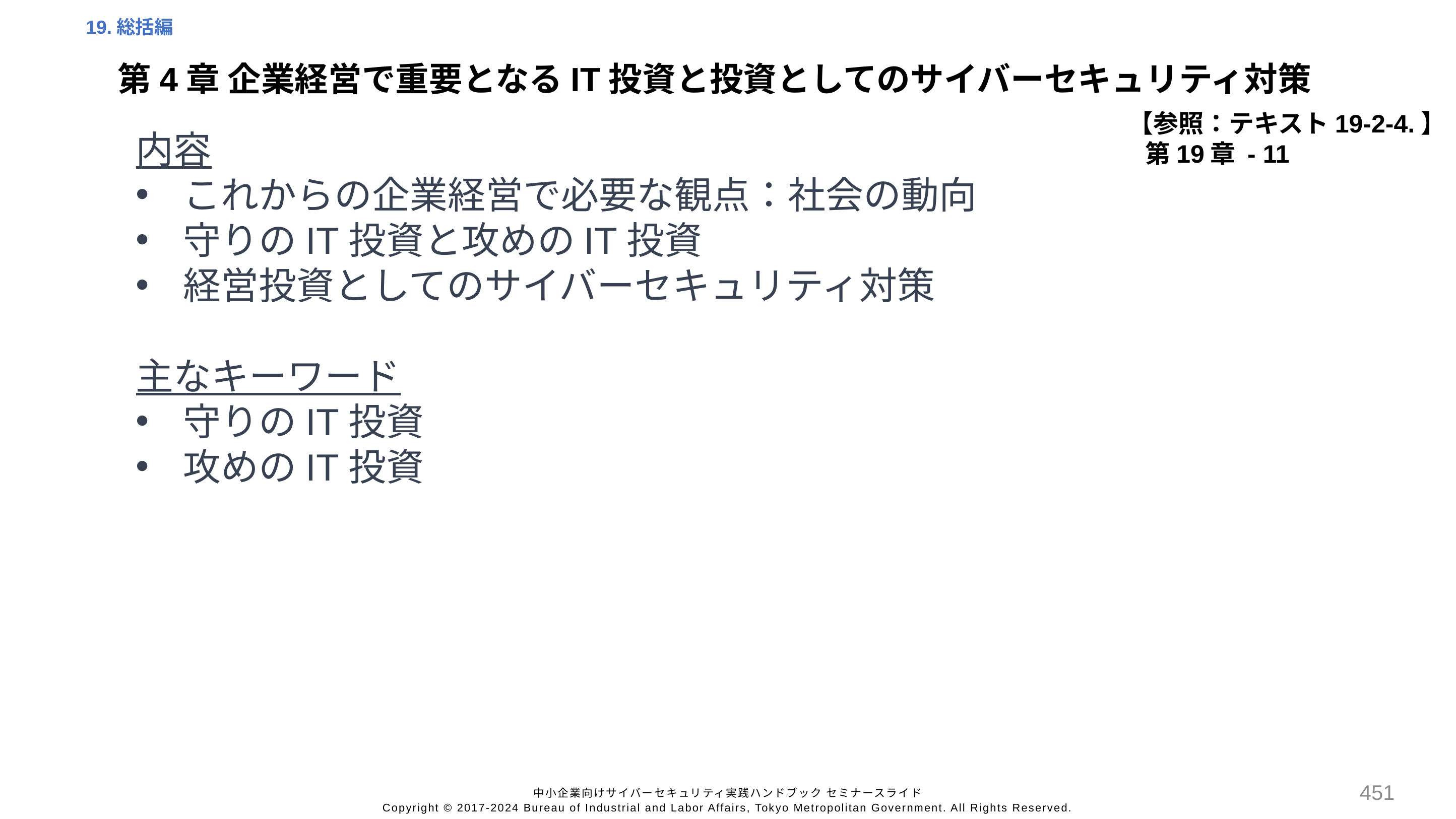

19.総括編
第4章 企業経営で重要となるIT投資と投資としてのサイバーセキュリティ対策
【参照：テキスト19-2-4.】
第19章 - 11
内容
これからの企業経営で必要な観点：社会の動向
守りのIT投資と攻めのIT投資
経営投資としてのサイバーセキュリティ対策

主なキーワード
守りのIT投資
攻めのIT投資
451